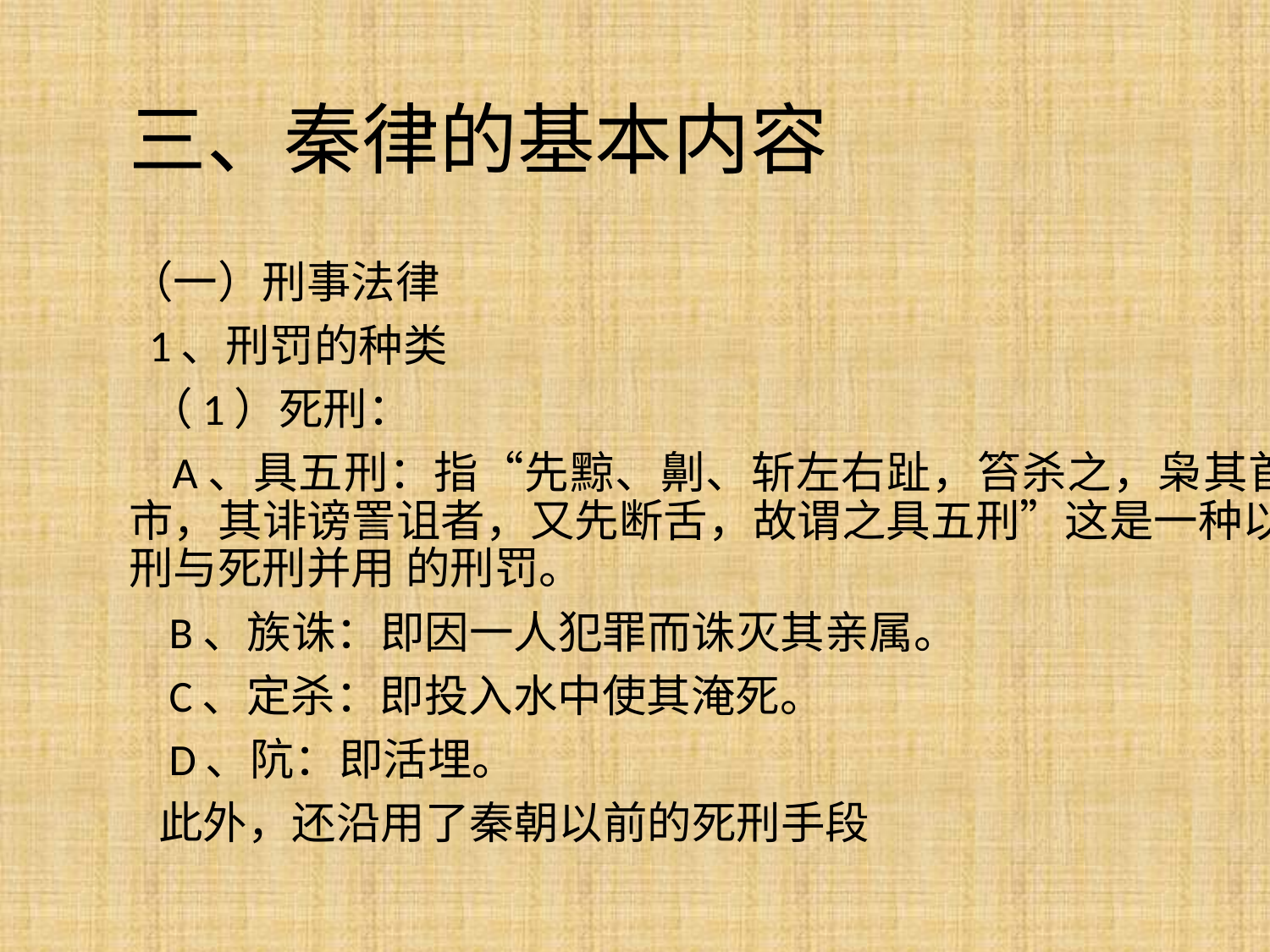

# 三、秦律的基本内容
（一）刑事法律
  1、刑罚的种类
 （1）死刑：
    A、具五刑：指“先黥、劓、斩左右趾，笞杀之，枭其首，菹其骨肉于市，其诽谤詈诅者，又先断舌，故谓之具五刑”这是一种以极 端残忍的肉刑与死刑并用 的刑罚。
    B、族诛：即因一人犯罪而诛灭其亲属。
    C、定杀：即投入水中使其淹死。
    D、阬：即活埋。
  此外，还沿用了秦朝以前的死刑手段